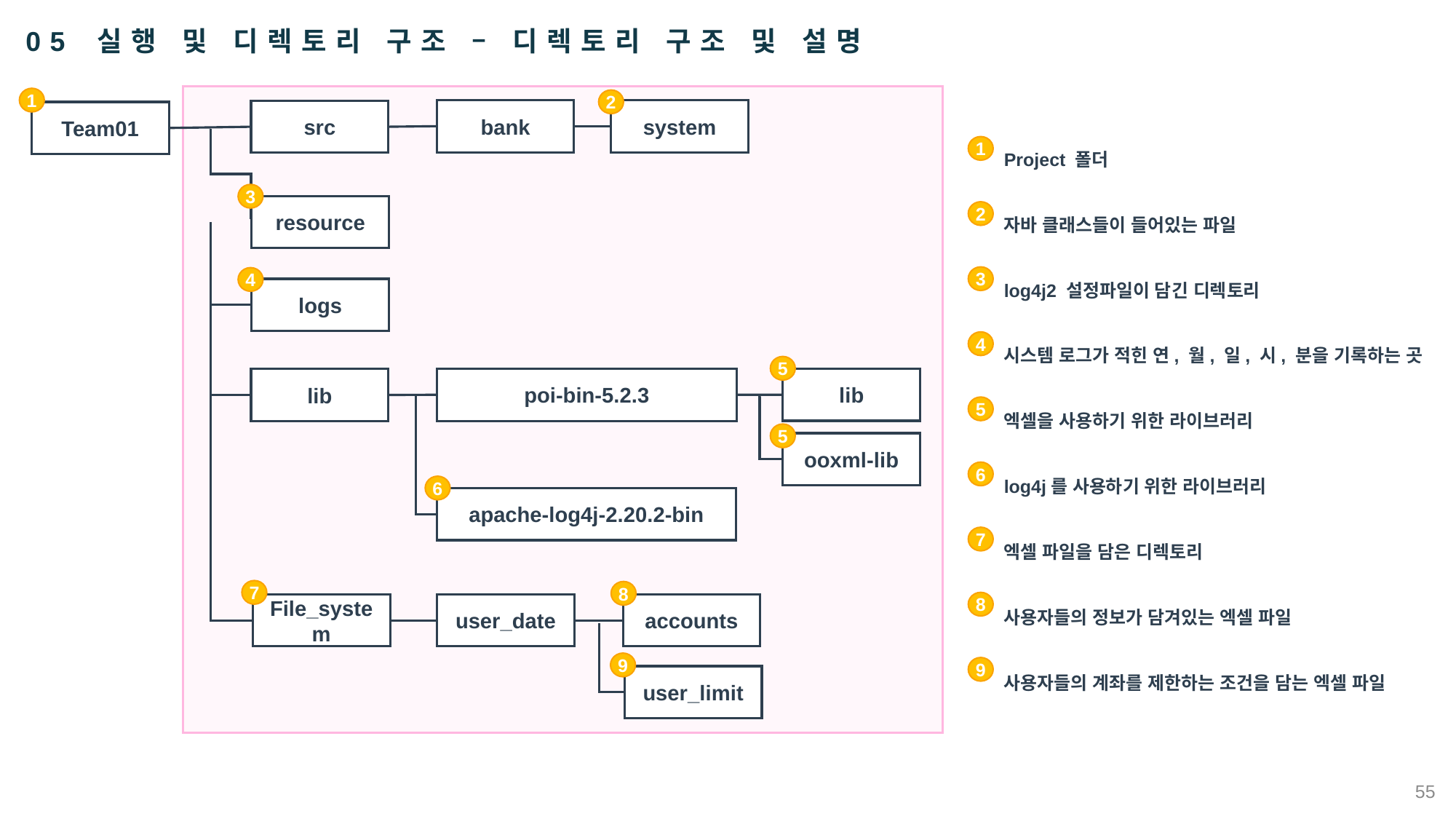

05 실행 및 디렉토리 구조 – 디렉토리 구조 및 설명

1
2
Project 폴더
자바 클래스들이 들어있는 파일
log4j2 설정파일이 담긴 디렉토리
시스템 로그가 적힌 연, 월, 일, 시, 분을 기록하는 곳
엑셀을 사용하기 위한 라이브러리
log4j를 사용하기 위한 라이브러리
엑셀 파일을 담은 디렉토리
사용자들의 정보가 담겨있는 엑셀 파일
사용자들의 계좌를 제한하는 조건을 담는 엑셀 파일
bank
system
src
Team01
1
3
resource
2
3
4
logs
4
5
poi-bin-5.2.3
lib
lib
5
5
ooxml-lib
6
6
apache-log4j-2.20.2-bin
7
7
8
8
File_system
user_date
accounts
9
9
user_limit
55